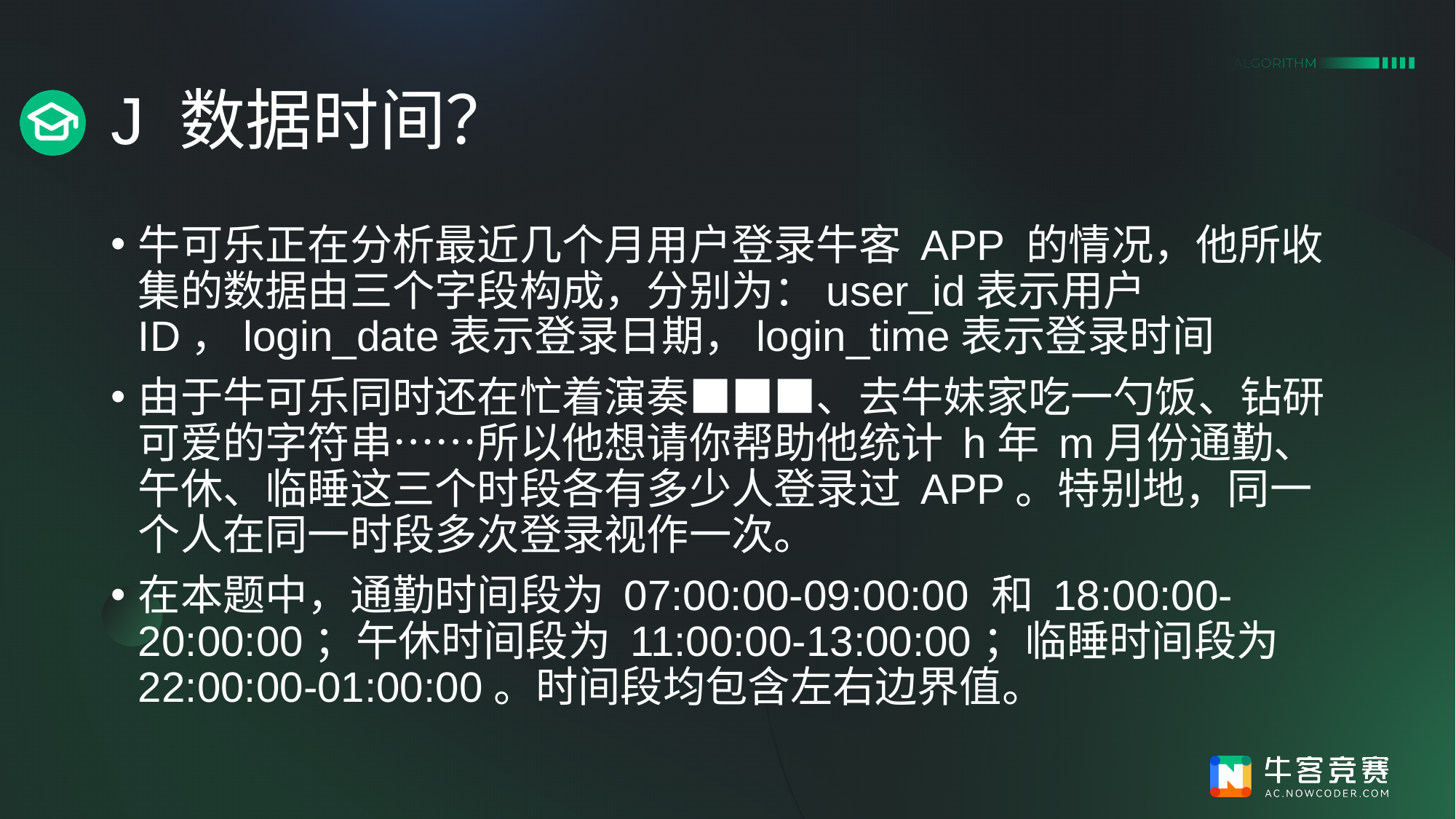

# J 数据时间？
牛可乐正在分析最近几个月用户登录牛客 APP 的情况，他所收集的数据由三个字段构成，分别为：user_id表示用户 ID，login_date表示登录日期，login_time表示登录时间
由于牛可乐同时还在忙着演奏■■■、去牛妹家吃一勺饭、钻研可爱的字符串……所以他想请你帮助他统计 h年 m月份通勤、午休、临睡这三个时段各有多少人登录过 APP。特别地，同一个人在同一时段多次登录视作一次。
在本题中，通勤时间段为 07:00:00-09:00:00 和 18:00:00-20:00:00；午休时间段为 11:00:00-13:00:00；临睡时间段为 22:00:00-01:00:00。时间段均包含左右边界值。